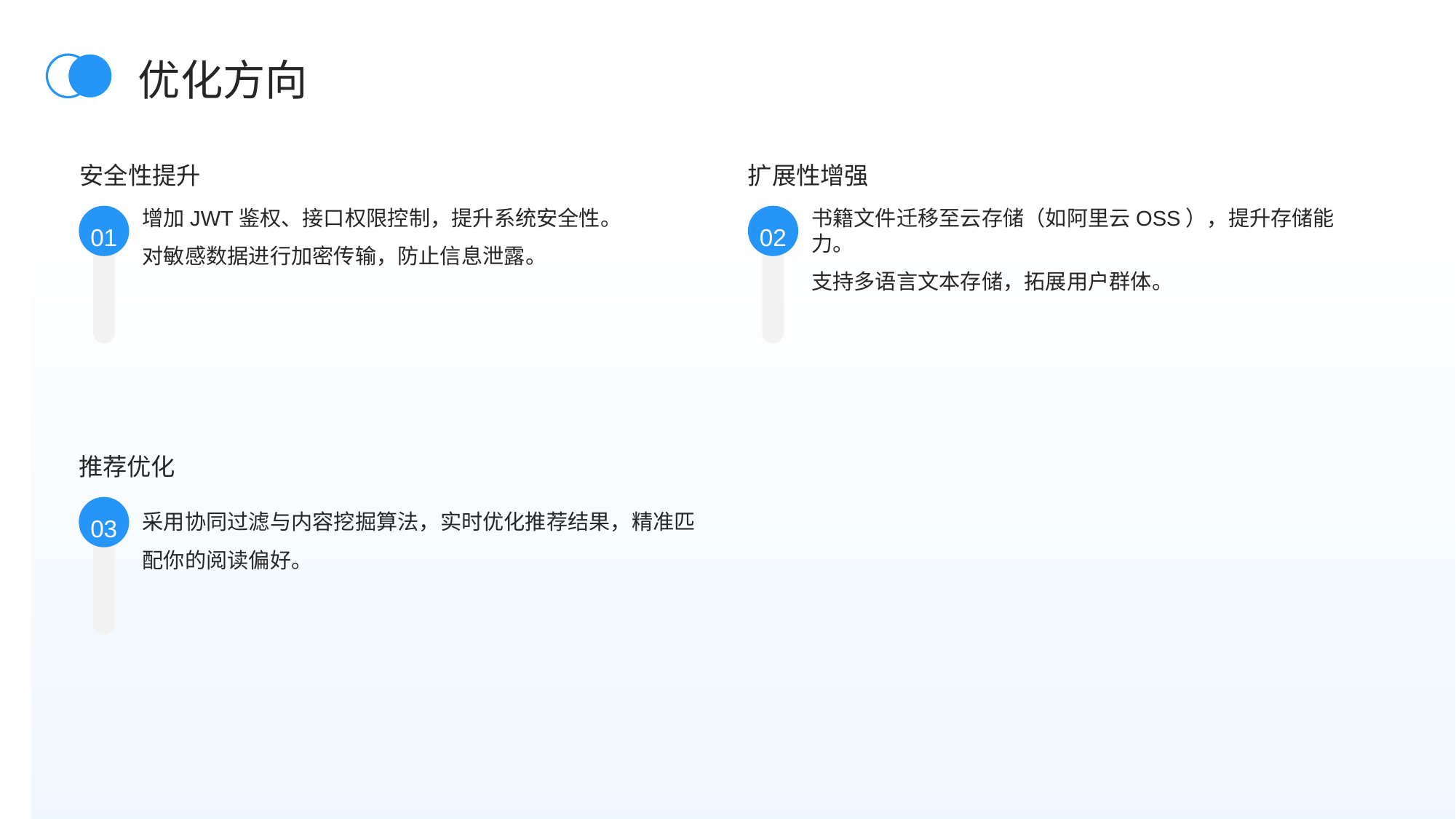

优化方向

安全性提升
扩展性增强
增加JWT鉴权、接口权限控制，提升系统安全性。
对敏感数据进行加密传输，防止信息泄露。
书籍文件迁移至云存储（如阿里云OSS），提升存储能力。
支持多语言文本存储，拓展用户群体。

01
02

推荐优化
采用协同过滤与内容挖掘算法，实时优化推荐结果，精准匹配你的阅读偏好。

03